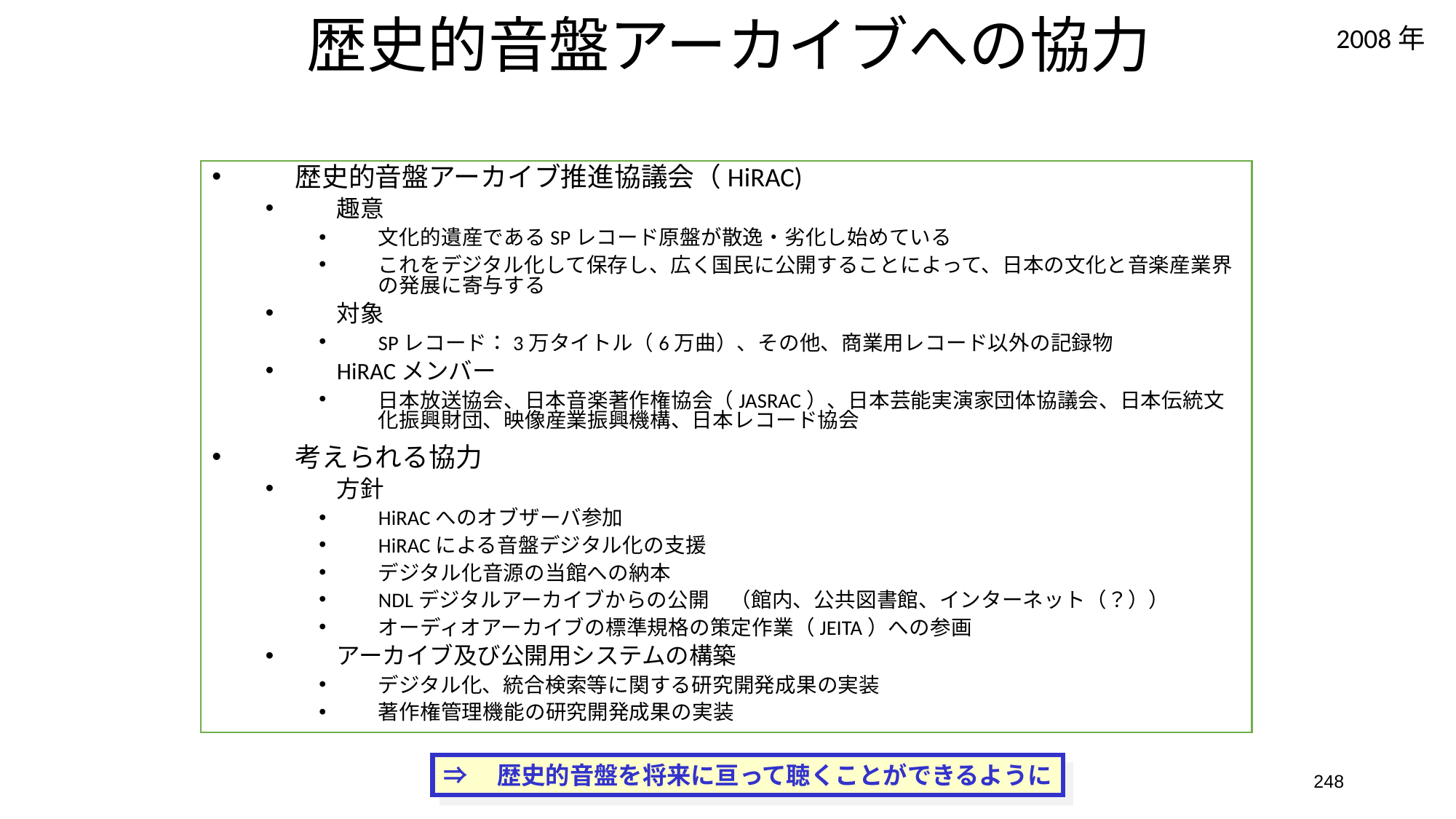

# 歴史的音盤アーカイブへの協力
2008年
歴史的音盤アーカイブ推進協議会（HiRAC)
趣意
文化的遺産であるSPレコード原盤が散逸・劣化し始めている
これをデジタル化して保存し、広く国民に公開することによって、日本の文化と音楽産業界の発展に寄与する
対象
SPレコード：3万タイトル（6万曲）、その他、商業用レコード以外の記録物
HiRACメンバー
日本放送協会、日本音楽著作権協会（JASRAC）、日本芸能実演家団体協議会、日本伝統文化振興財団、映像産業振興機構、日本レコード協会
考えられる協力
方針
HiRACへのオブザーバ参加
HiRACによる音盤デジタル化の支援
デジタル化音源の当館への納本
NDLデジタルアーカイブからの公開　（館内、公共図書館、インターネット（？））
オーディオアーカイブの標準規格の策定作業（JEITA）への参画
アーカイブ及び公開用システムの構築
デジタル化、統合検索等に関する研究開発成果の実装
著作権管理機能の研究開発成果の実装
⇒　歴史的音盤を将来に亘って聴くことができるように
248